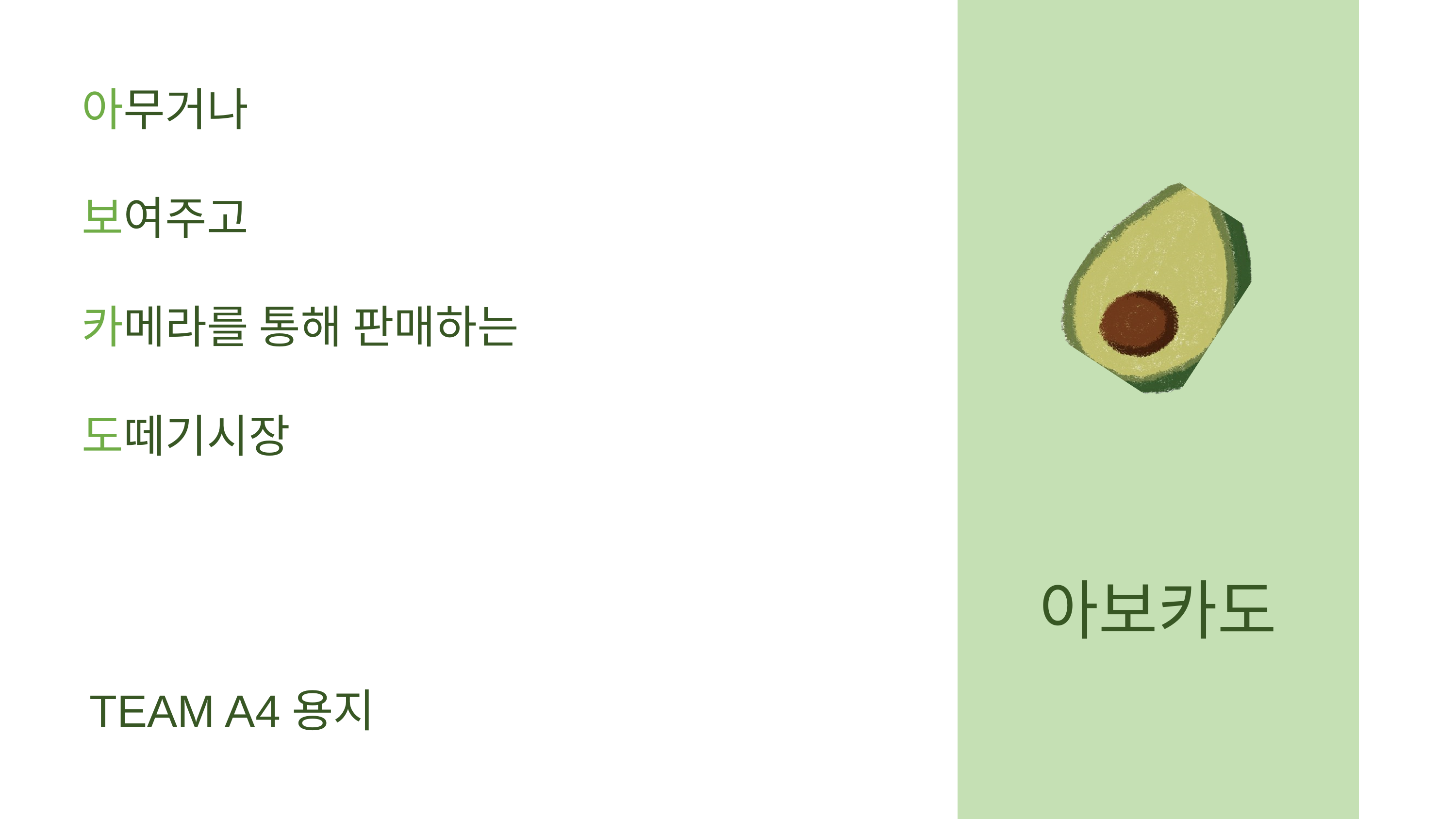

아무거나

보여주고

카메라를 통해 판매하는

도떼기시장

아보카도
TEAM A4용지